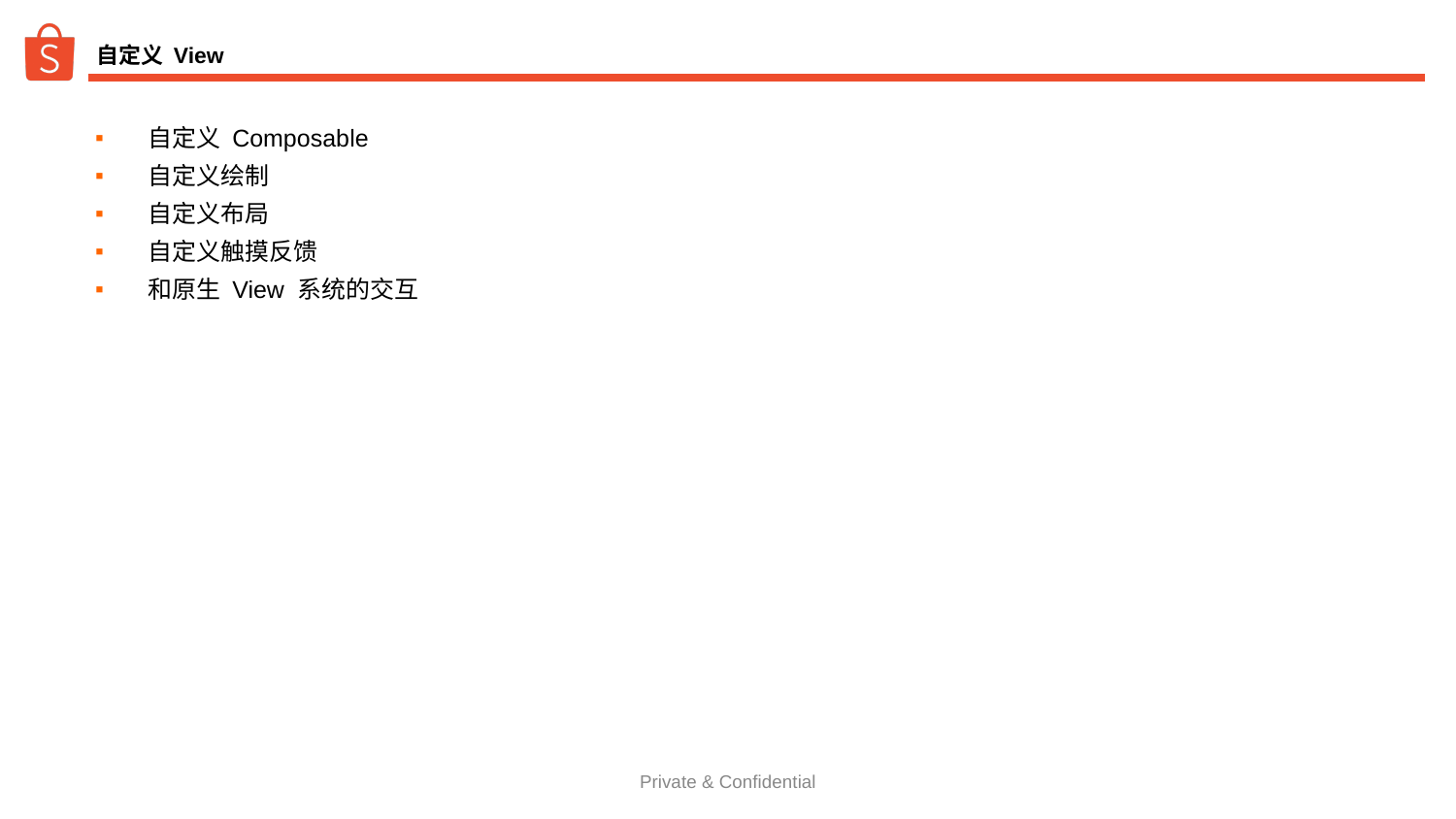

# 自定义 View
自定义 Composable
自定义绘制
自定义布局
自定义触摸反馈
和原生 View 系统的交互
Private & Confidential
22